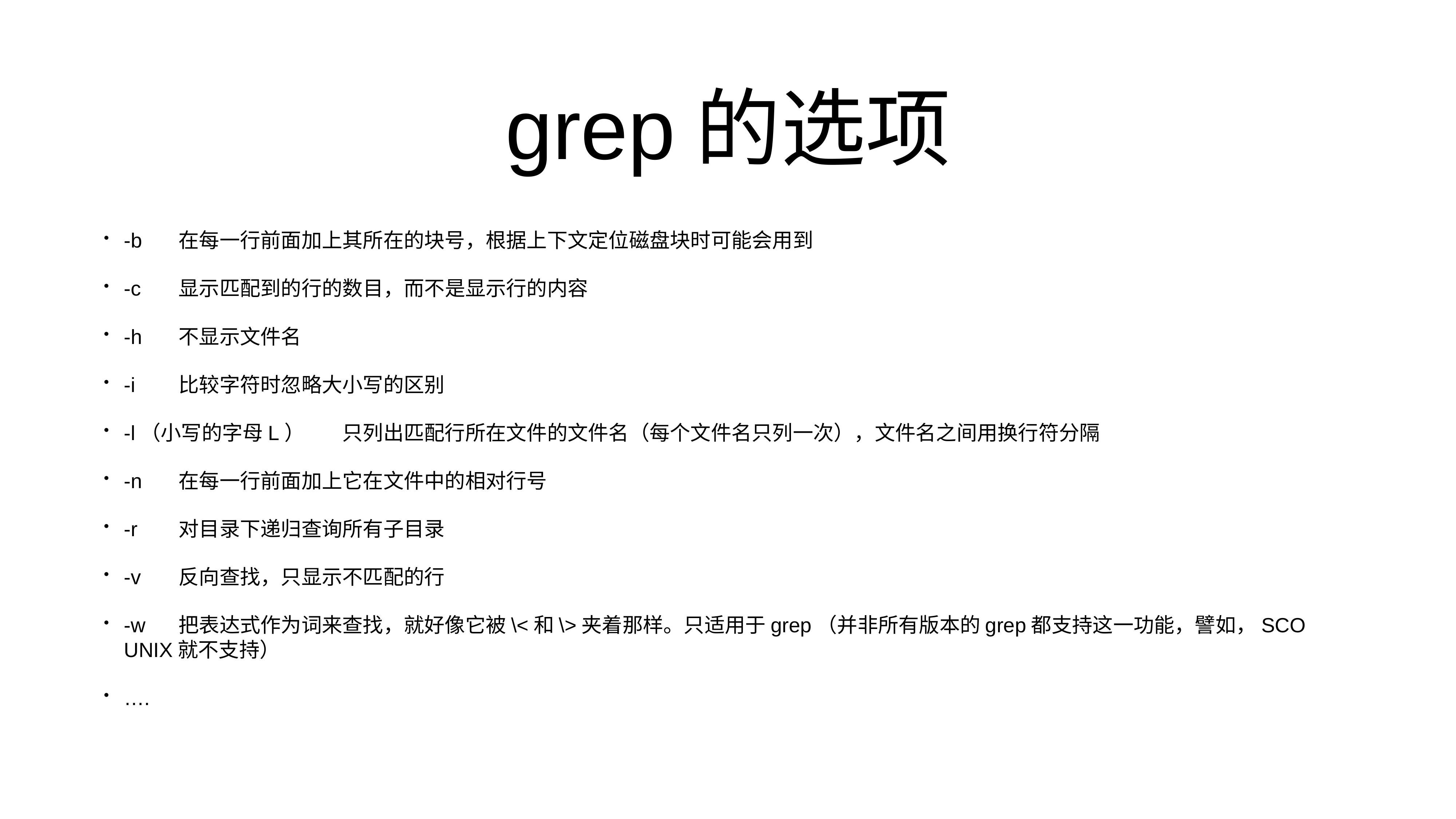

# grep的选项
-b	在每一行前面加上其所在的块号，根据上下文定位磁盘块时可能会用到
-c	显示匹配到的行的数目，而不是显示行的内容
-h	不显示文件名
-i	比较字符时忽略大小写的区别
-l（小写的字母L）	只列出匹配行所在文件的文件名（每个文件名只列一次），文件名之间用换行符分隔
-n	在每一行前面加上它在文件中的相对行号
-r	对目录下递归查询所有子目录
-v	反向查找，只显示不匹配的行
-w	把表达式作为词来查找，就好像它被\<和\>夹着那样。只适用于grep（并非所有版本的grep都支持这一功能，譬如，SCO UNIX就不支持）
….